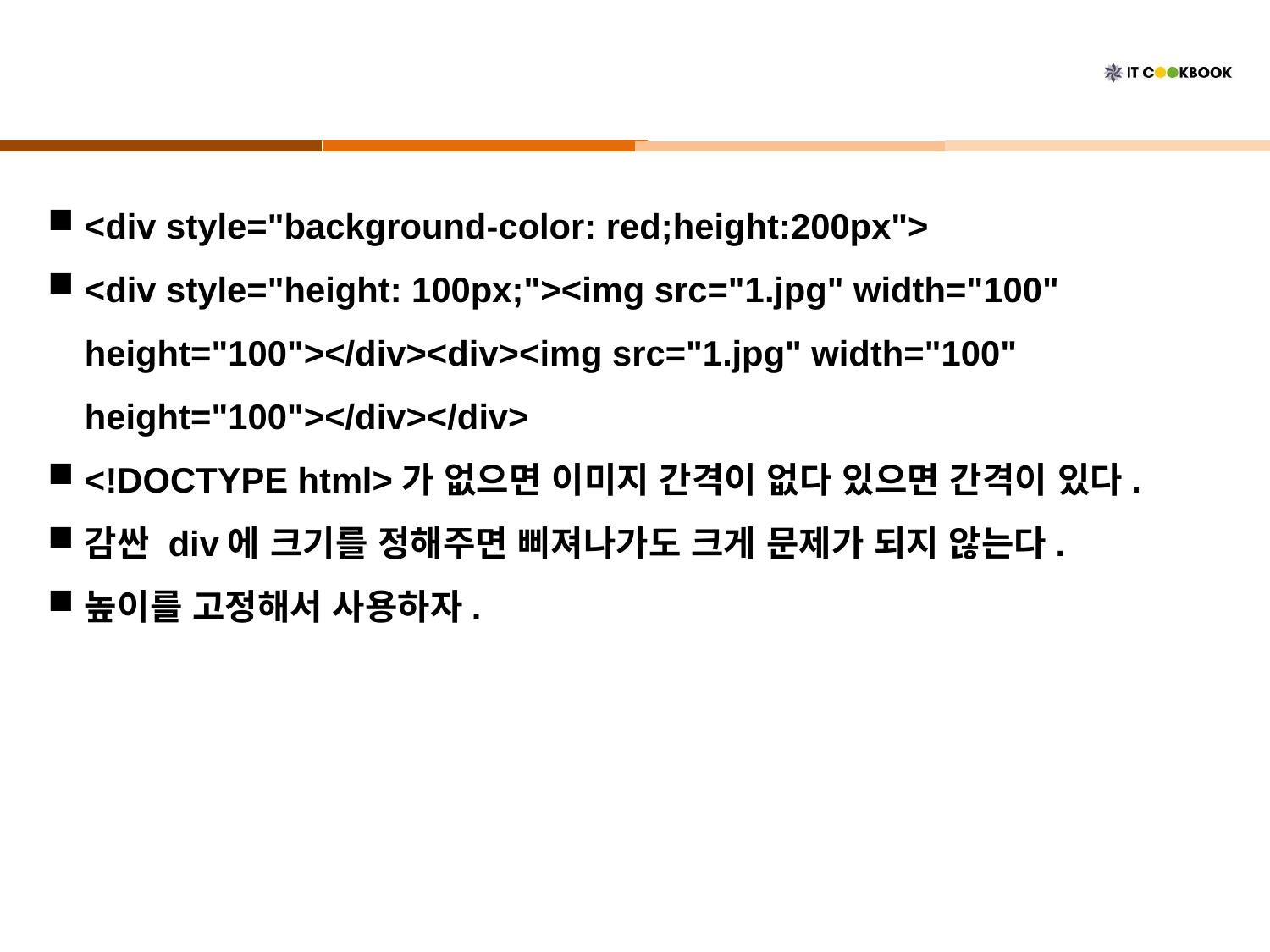

#
<div style="background-color: red;height:200px">
<div style="height: 100px;"><img src="1.jpg" width="100" height="100"></div><div><img src="1.jpg" width="100" height="100"></div></div>
<!DOCTYPE html>가 없으면 이미지 간격이 없다 있으면 간격이 있다.
감싼 div에 크기를 정해주면 삐져나가도 크게 문제가 되지 않는다.
높이를 고정해서 사용하자.